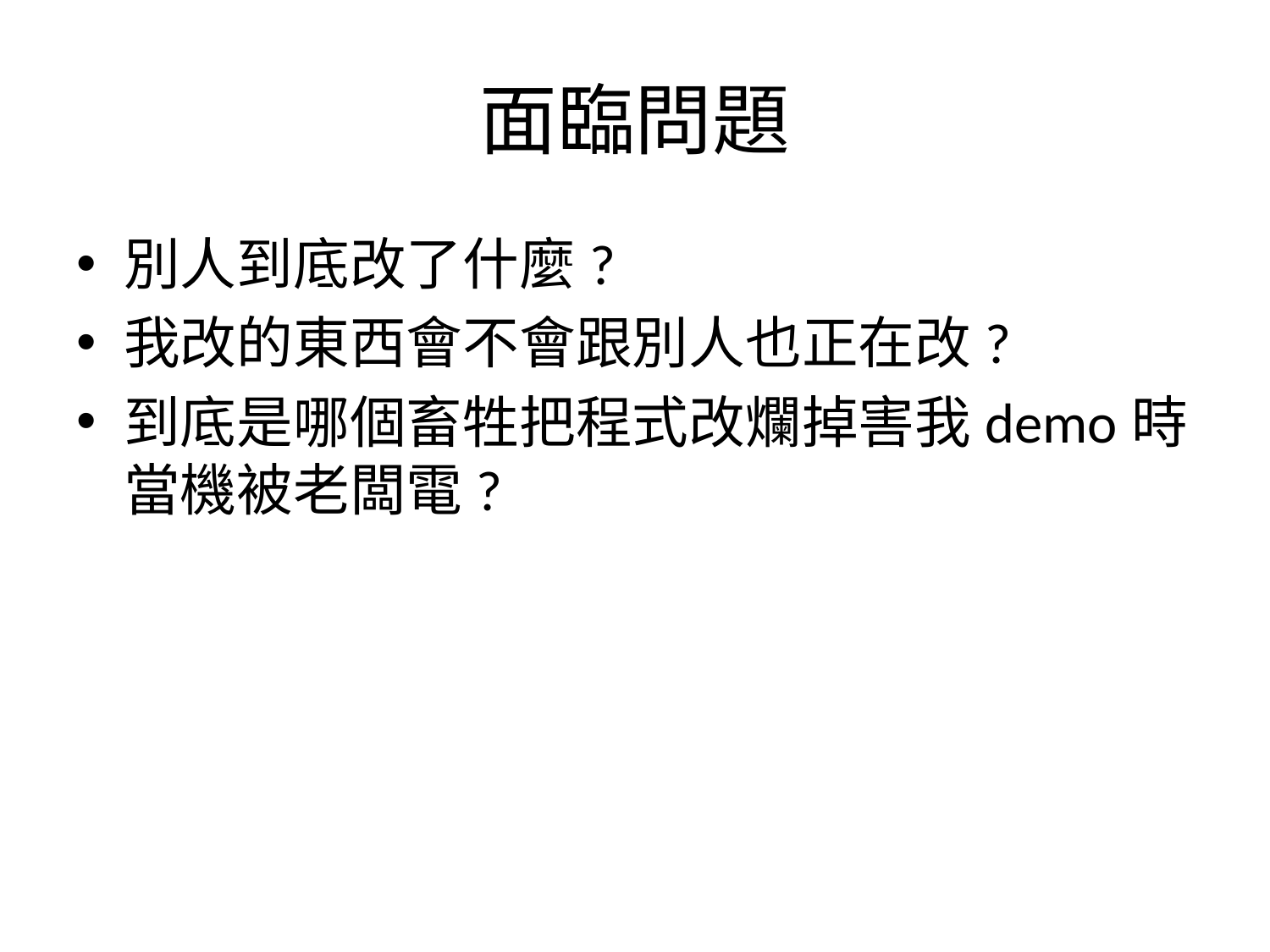

# 面臨問題
別人到底改了什麼?
我改的東西會不會跟別人也正在改?
到底是哪個畜牲把程式改爛掉害我demo時當機被老闆電?